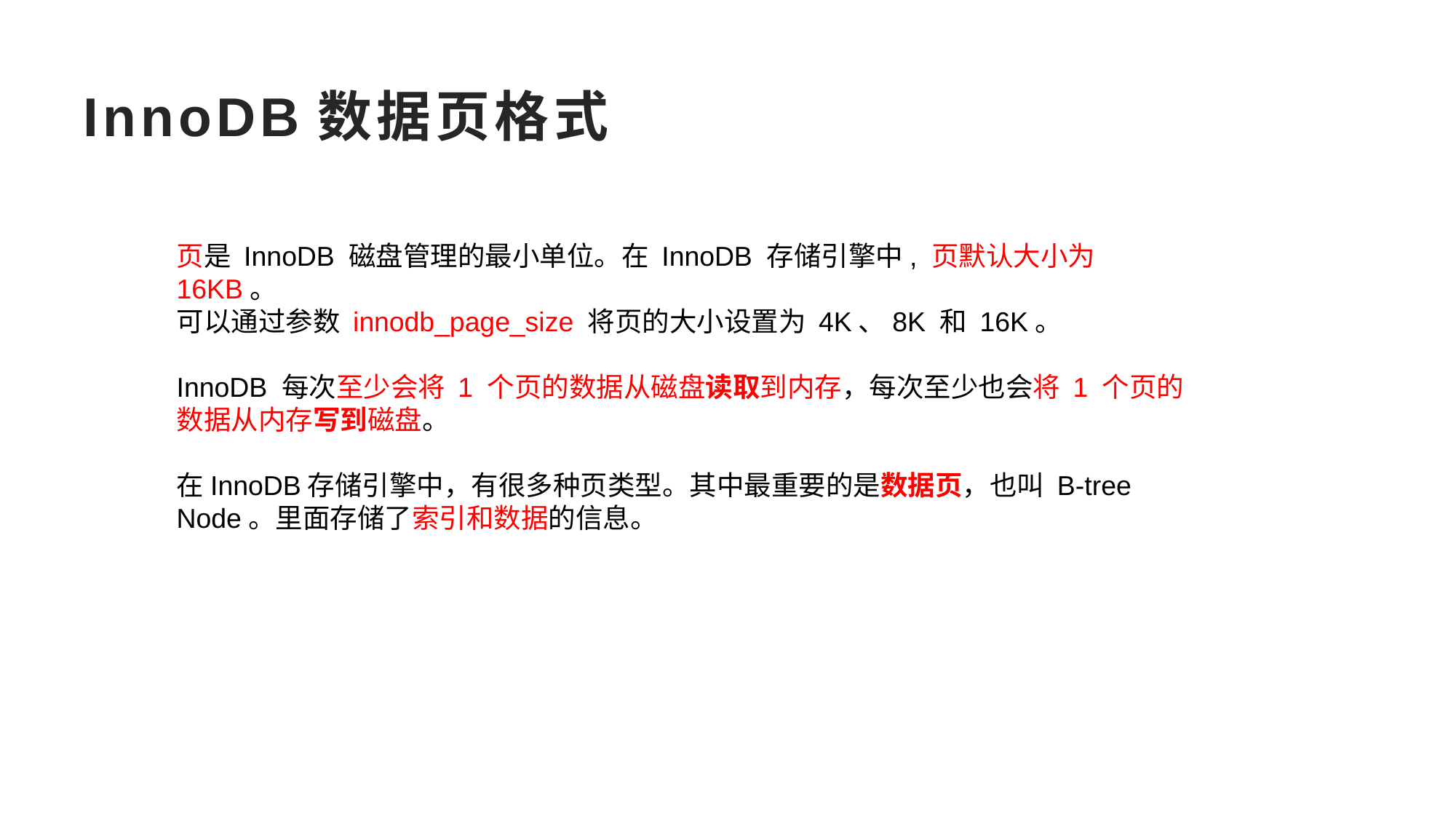

InnoDB数据页格式
页是 InnoDB 磁盘管理的最小单位。在 InnoDB 存储引擎中, 页默认大小为16KB。
可以通过参数 innodb_page_size 将页的大小设置为 4K、8K 和 16K。

InnoDB 每次至少会将 1 个页的数据从磁盘读取到内存，每次至少也会将 1 个页的数据从内存写到磁盘。

在InnoDB存储引擎中，有很多种页类型。其中最重要的是数据页，也叫 B-tree Node。里面存储了索引和数据的信息。